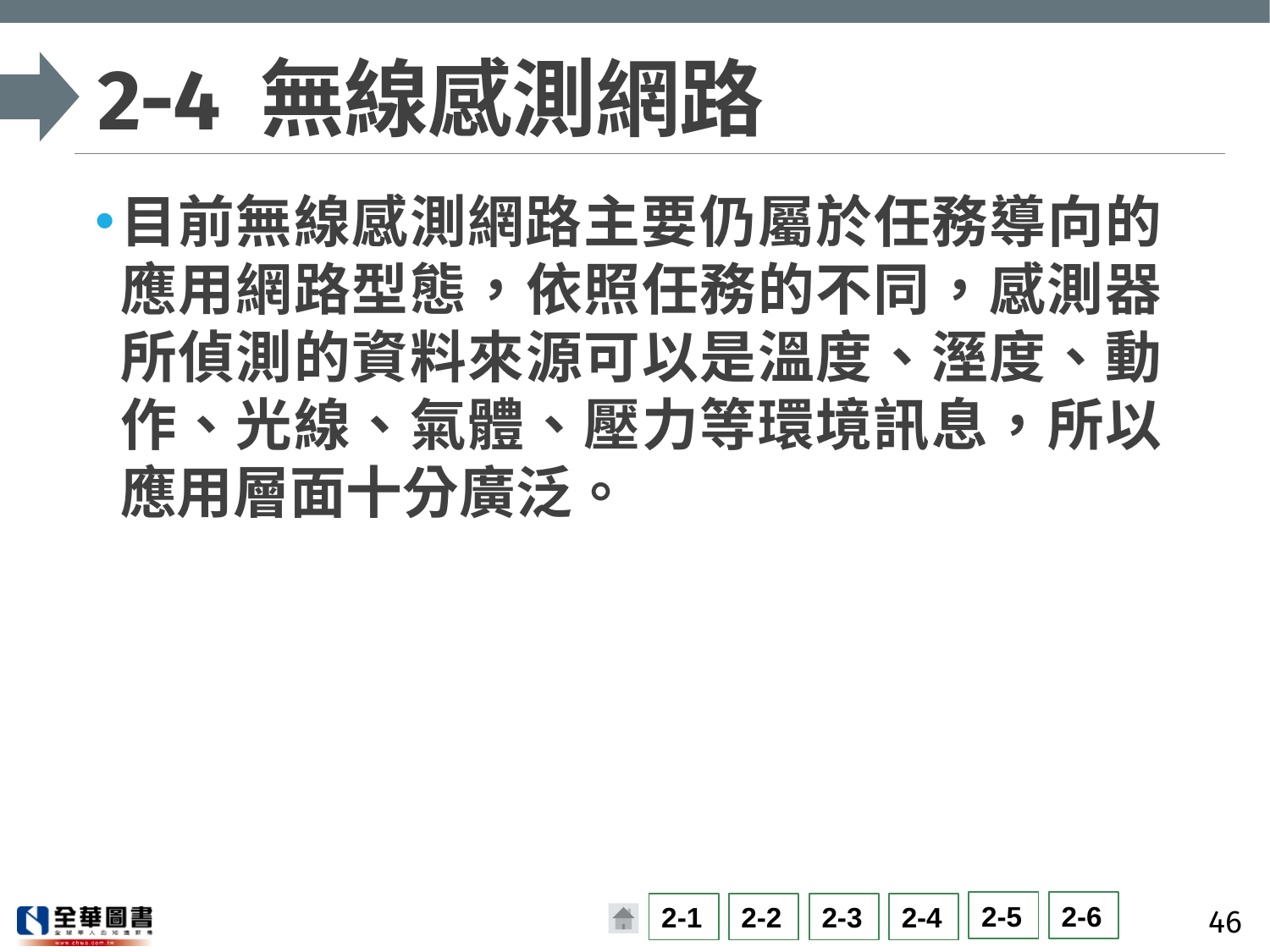

# 2-4 無線感測網路
目前無線感測網路主要仍屬於任務導向的應用網路型態，依照任務的不同，感測器所偵測的資料來源可以是溫度、溼度、動作、光線、氣體、壓力等環境訊息，所以應用層面十分廣泛。
46